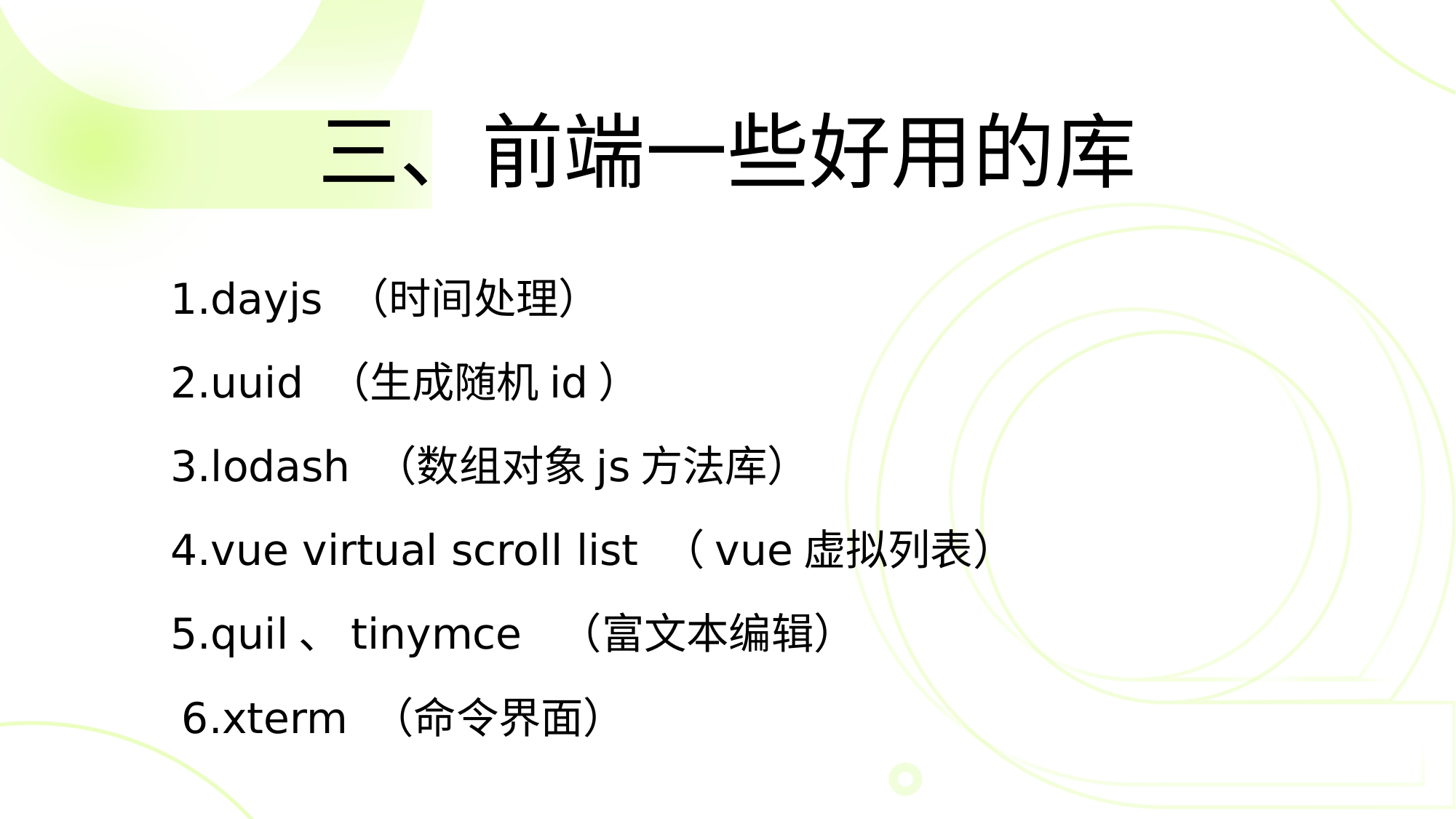

三、前端一些好用的库
1.dayjs （时间处理）
2.uuid （生成随机id）
3.lodash （数组对象js方法库）
4.vue virtual scroll list （vue虚拟列表）
5.quil、tinymce  （富文本编辑）
6.xterm （命令界面）